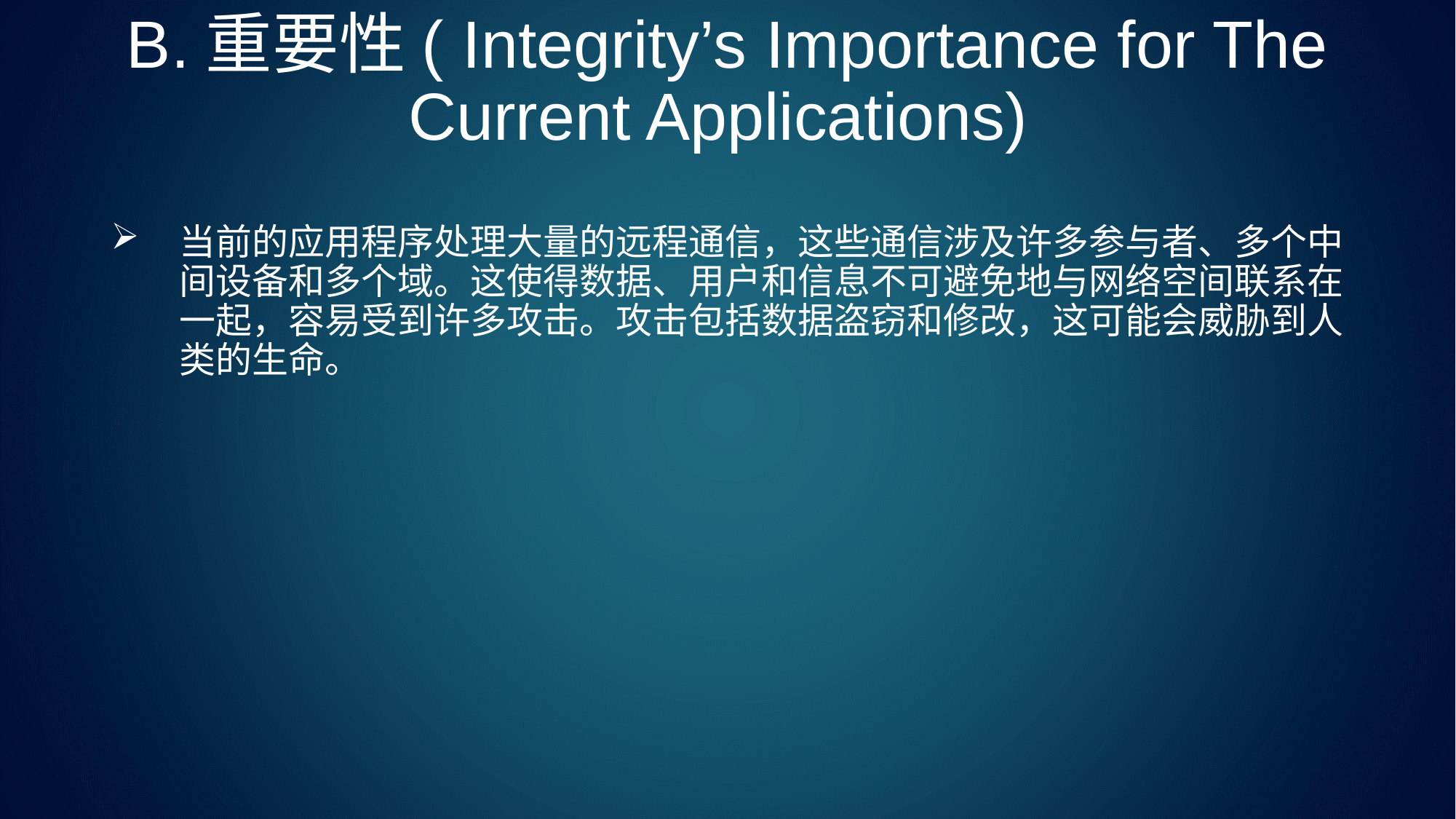

# B.重要性( Integrity’s Importance for The Current Applications)
当前的应用程序处理大量的远程通信，这些通信涉及许多参与者、多个中间设备和多个域。这使得数据、用户和信息不可避免地与网络空间联系在一起，容易受到许多攻击。攻击包括数据盗窃和修改，这可能会威胁到人类的生命。